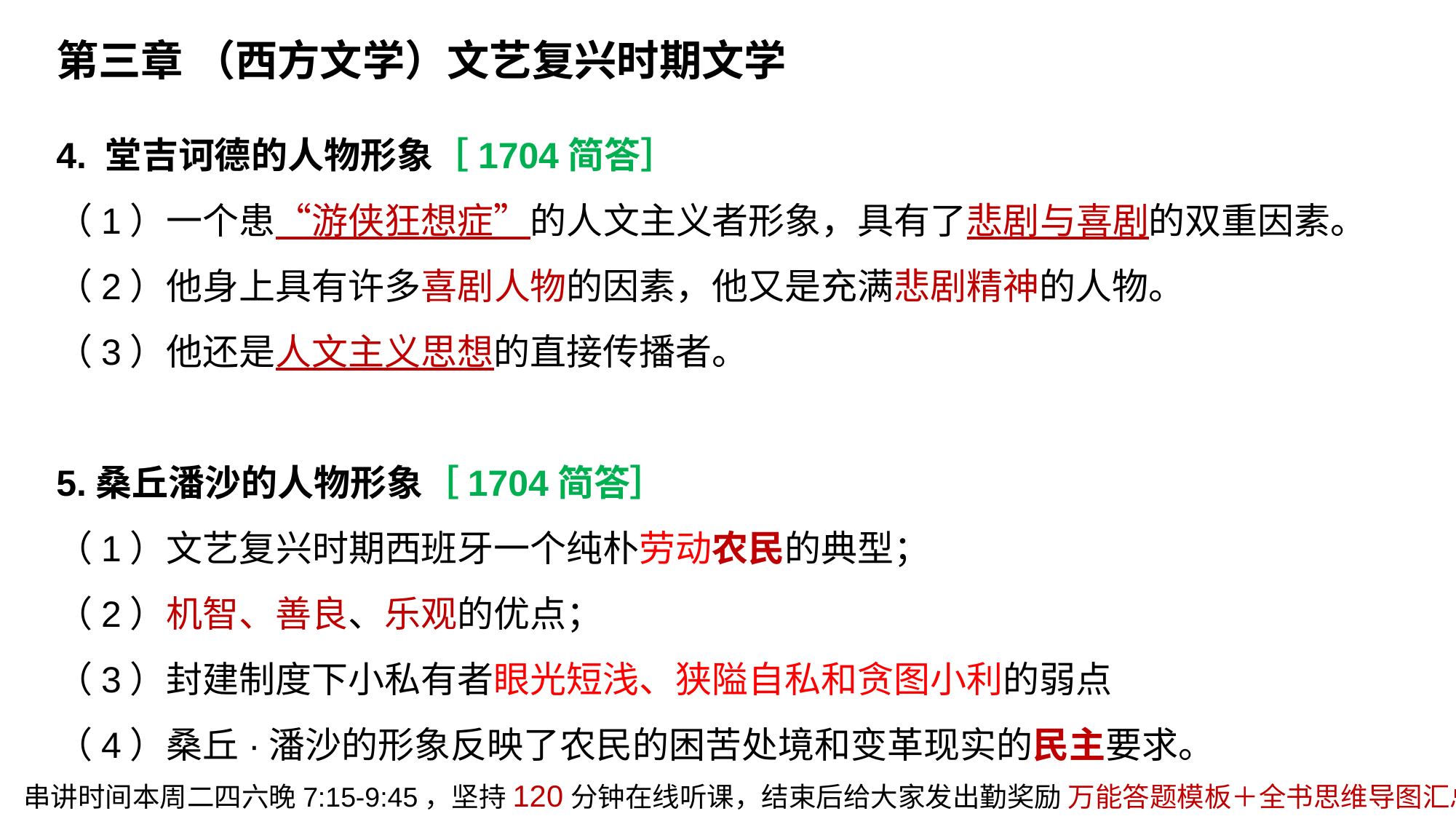

第三章 （西方文学）文艺复兴时期文学
4. 堂吉诃德的人物形象［1704简答］
（1）一个患“游侠狂想症”的人文主义者形象，具有了悲剧与喜剧的双重因素。 
（2）他身上具有许多喜剧人物的因素，他又是充满悲剧精神的人物。 
（3）他还是人文主义思想的直接传播者。

5.桑丘潘沙的人物形象［1704简答］
（1）文艺复兴时期西班牙一个纯朴劳动农民的典型；
（2）机智、善良、乐观的优点；
（3）封建制度下小私有者眼光短浅、狭隘自私和贪图小利的弱点
（4）桑丘·潘沙的形象反映了农民的困苦处境和变革现实的民主要求。